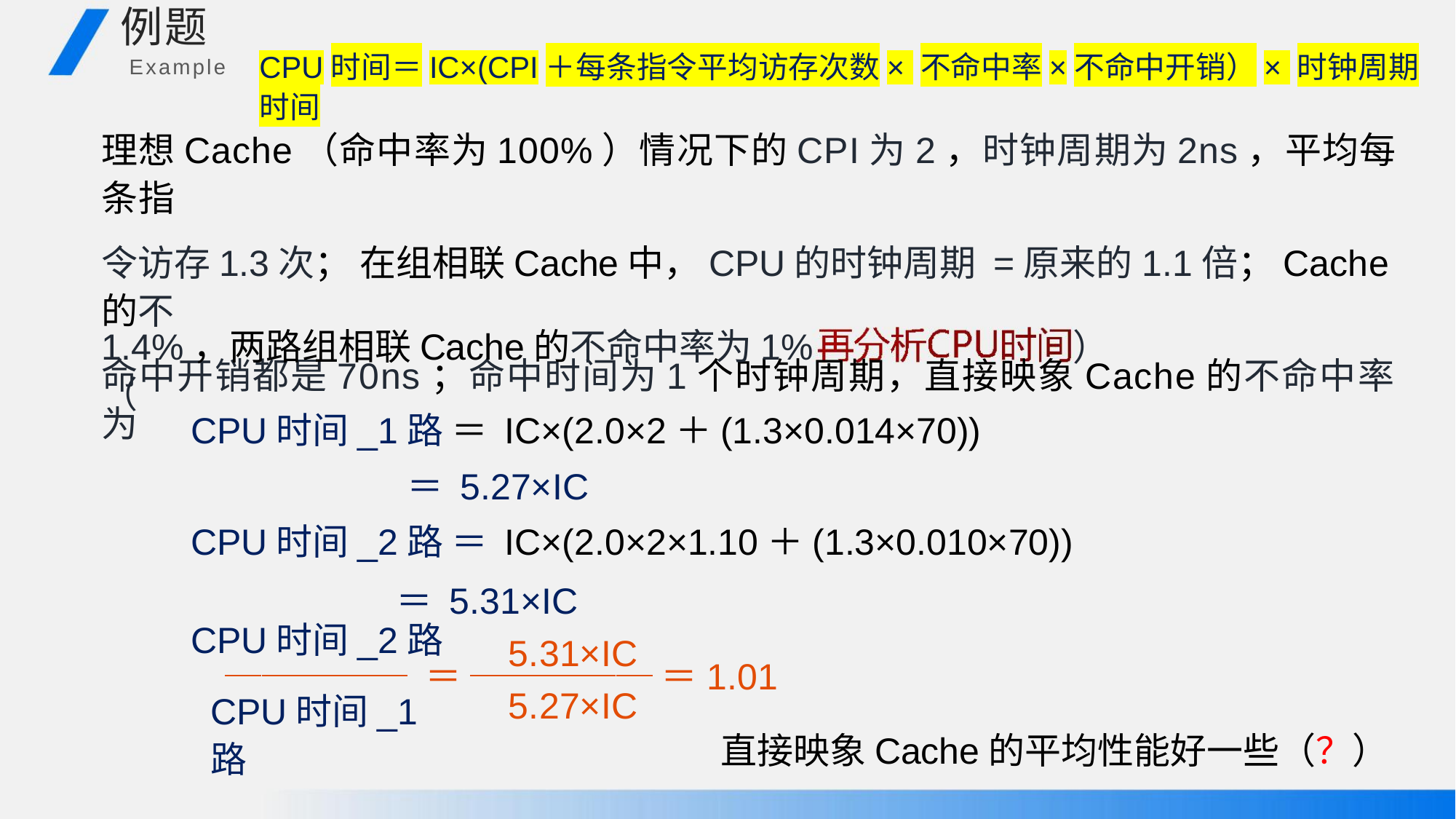

例题
Example
CPU时间＝IC×(CPI＋每条指令平均访存次数× 不命中率×不命中开销）× 时钟周期时间
理想Cache（命中率为100%）情况下的CPI为2，时钟周期为2ns，平均每条指
令访存1.3次； 在组相联Cache中，CPU的时钟周期 =原来的1.1倍；Cache的不
命中开销都是70ns；命中时间为1个时钟周期，直接映象Cache的不命中率为
1.4%，两路组相联Cache的不命中率为1%（
）
CPU时间_1路 ＝ IC×(2.0×2＋(1.3×0.014×70))
＝ 5.27×IC
CPU时间_2路 ＝ IC×(2.0×2×1.10＋(1.3×0.010×70))
＝ 5.31×IC
CPU时间_2路
───── ＝ ───── ＝1.01
5.31×IC
CPU时间_1路
5.27×IC
直接映象Cache的平均性能好一些（？）